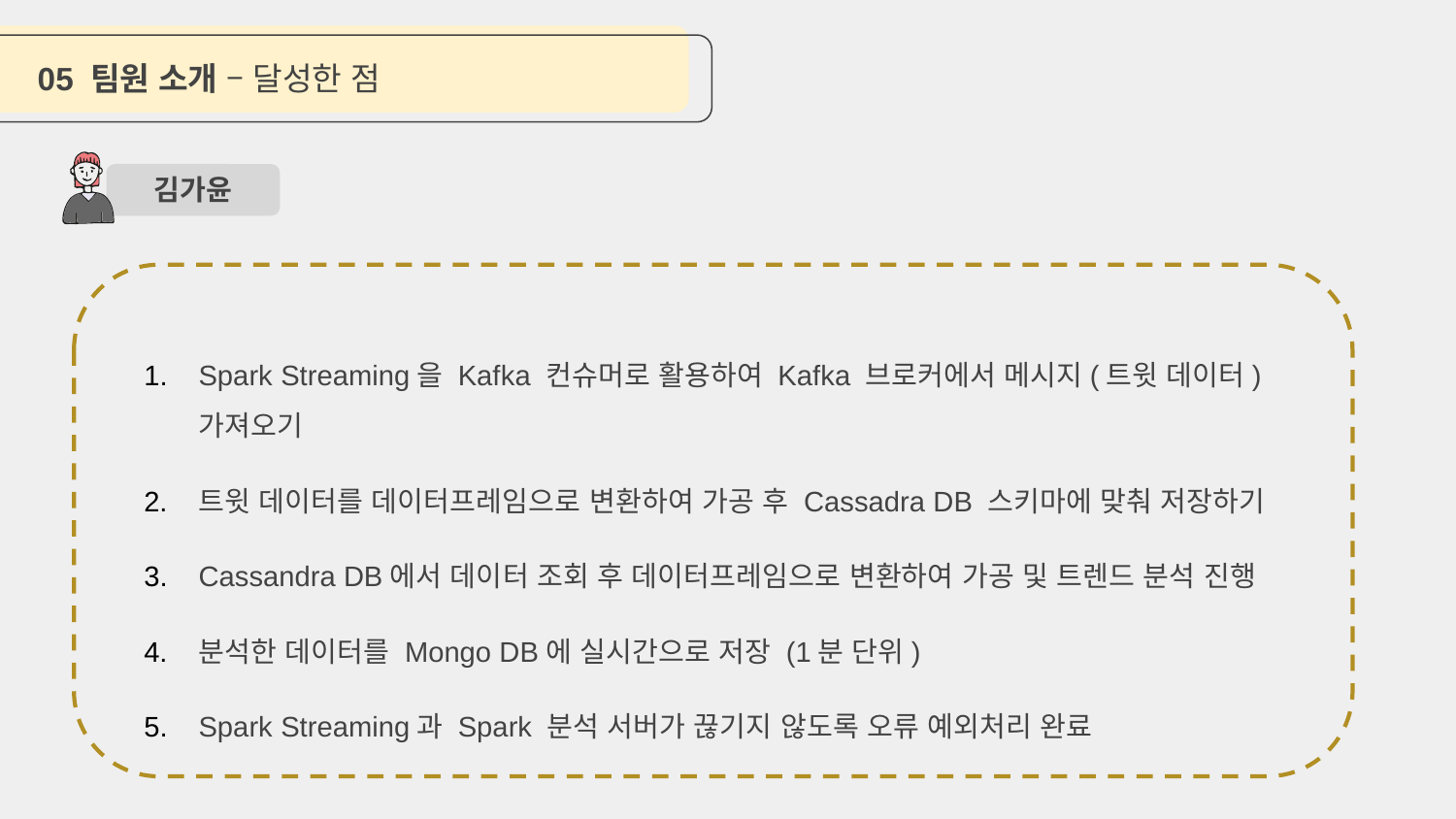

05 팀원 소개 – 달성한 점

김가윤

Spark Streaming을 Kafka 컨슈머로 활용하여 Kafka 브로커에서 메시지(트윗 데이터) 가져오기
트윗 데이터를 데이터프레임으로 변환하여 가공 후 Cassadra DB 스키마에 맞춰 저장하기
Cassandra DB에서 데이터 조회 후 데이터프레임으로 변환하여 가공 및 트렌드 분석 진행
분석한 데이터를 Mongo DB에 실시간으로 저장 (1분 단위)
Spark Streaming과 Spark 분석 서버가 끊기지 않도록 오류 예외처리 완료